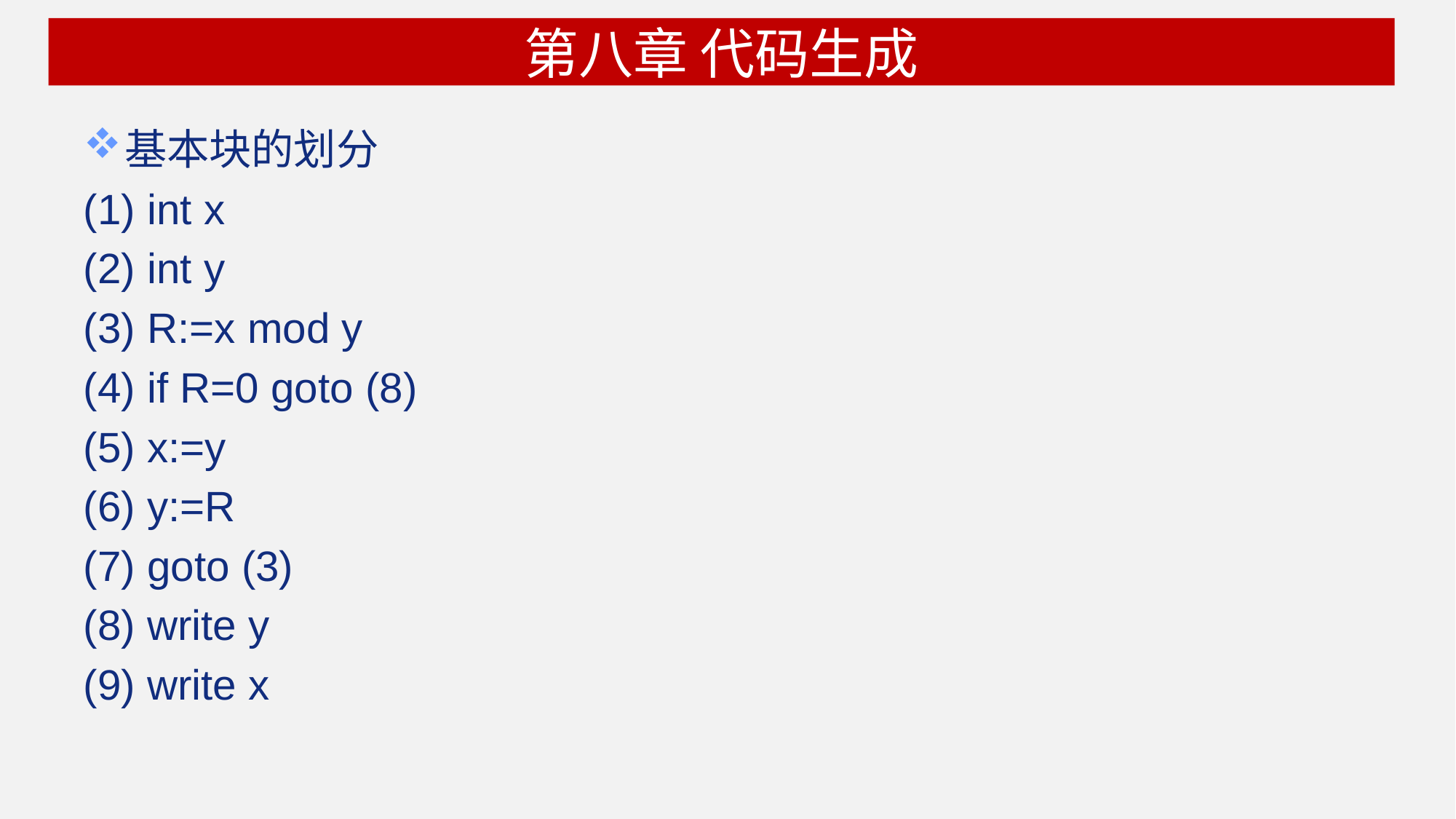

# 第八章 代码生成
基本块的划分
(1) int x
(2) int y
(3) R:=x mod y
(4) if R=0 goto (8)
(5) x:=y
(6) y:=R
(7) goto (3)
(8) write y
(9) write x